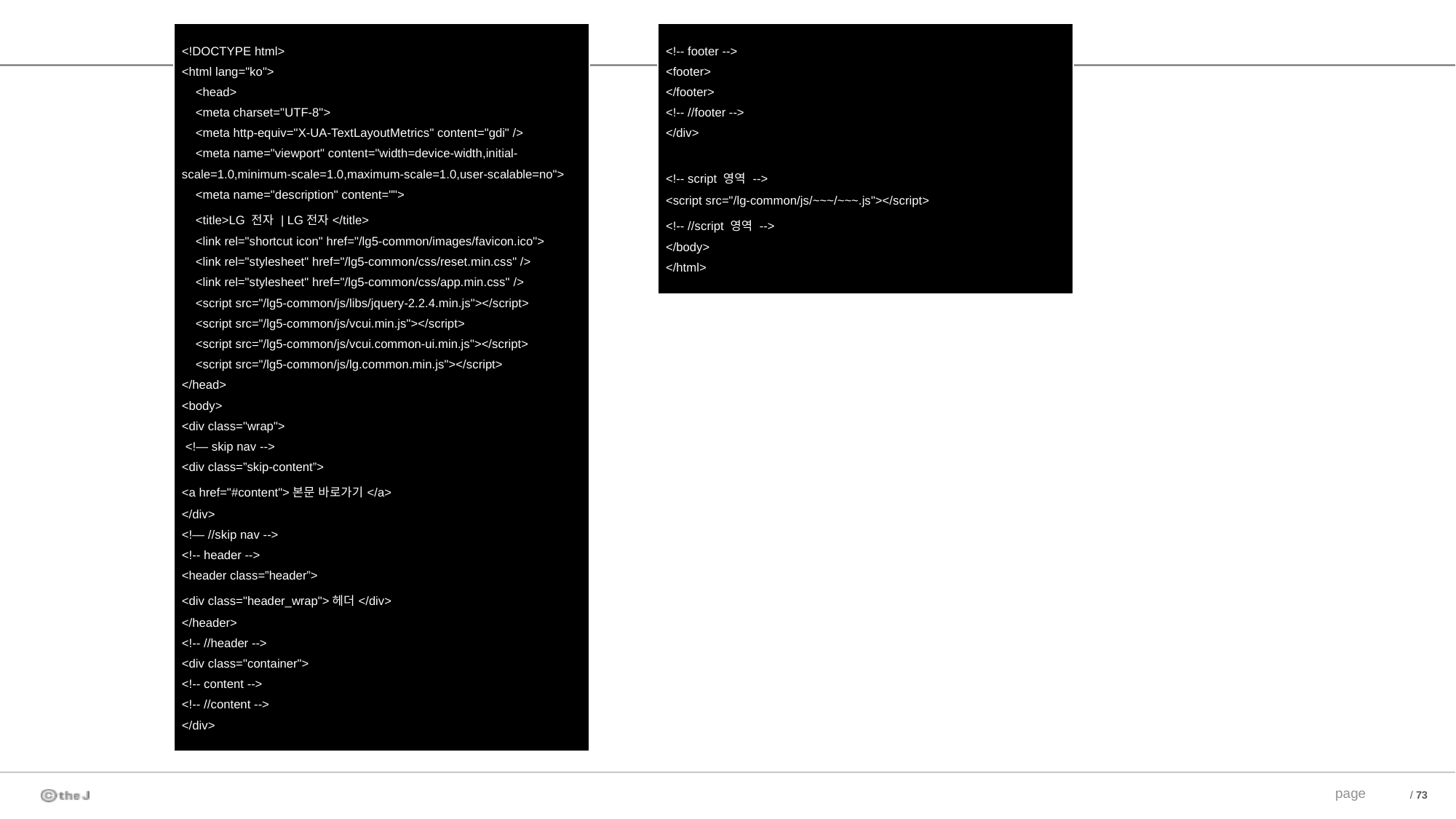

| <!DOCTYPE html> <html lang="ko"> <head> <meta charset="UTF-8"> <meta http-equiv="X-UA-TextLayoutMetrics" content="gdi" /> <meta name="viewport" content="width=device-width,initial-scale=1.0,minimum-scale=1.0,maximum-scale=1.0,user-scalable=no"> <meta name="description" content=""> <title>LG 전자 | LG전자</title> <link rel="shortcut icon" href="/lg5-common/images/favicon.ico"> <link rel="stylesheet" href="/lg5-common/css/reset.min.css" /> <link rel="stylesheet" href="/lg5-common/css/app.min.css" /> <script src="/lg5-common/js/libs/jquery-2.2.4.min.js"></script> <script src="/lg5-common/js/vcui.min.js"></script> <script src="/lg5-common/js/vcui.common-ui.min.js"></script> <script src="/lg5-common/js/lg.common.min.js"></script> </head> <body> <div class="wrap"> <!— skip nav --> <div class=”skip-content”> <a href="#content">본문 바로가기</a> </div> <!— //skip nav --> <!-- header --> <header class=”header”> <div class="header\_wrap">헤더</div> </header> <!-- //header --> <div class="container"> <!-- content --> <!-- //content --> </div> |
| --- |
| <!-- footer --> <footer> </footer> <!-- //footer --> </div>   <!-- script 영역 --> <script src="/lg-common/js/~~~/~~~.js"></script> <!-- //script 영역 --> </body> </html> |
| --- |